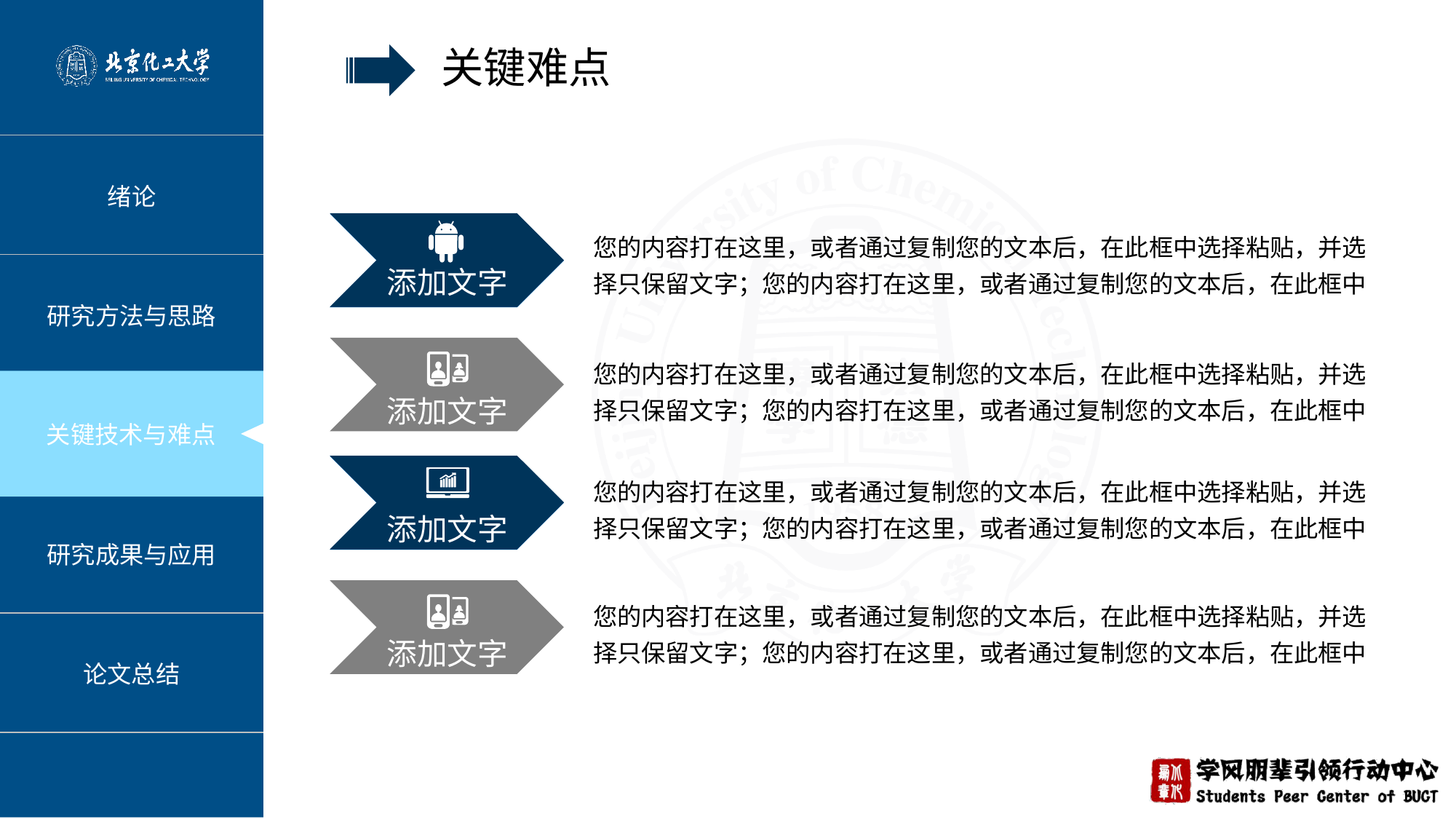

关键难点

添加文字

添加文字

您的内容打在这里，或者通过复制您的文本后，在此框中选择粘贴，并选择只保留文字；您的内容打在这里，或者通过复制您的文本后，在此框中

添加文字

您的内容打在这里，或者通过复制您的文本后，在此框中选择粘贴，并选择只保留文字；您的内容打在这里，或者通过复制您的文本后，在此框中

添加文字

添加文字

您的内容打在这里，或者通过复制您的文本后，在此框中选择粘贴，并选择只保留文字；您的内容打在这里，或者通过复制您的文本后，在此框中

添加文字

您的内容打在这里，或者通过复制您的文本后，在此框中选择粘贴，并选择只保留文字；您的内容打在这里，或者通过复制您的文本后，在此框中